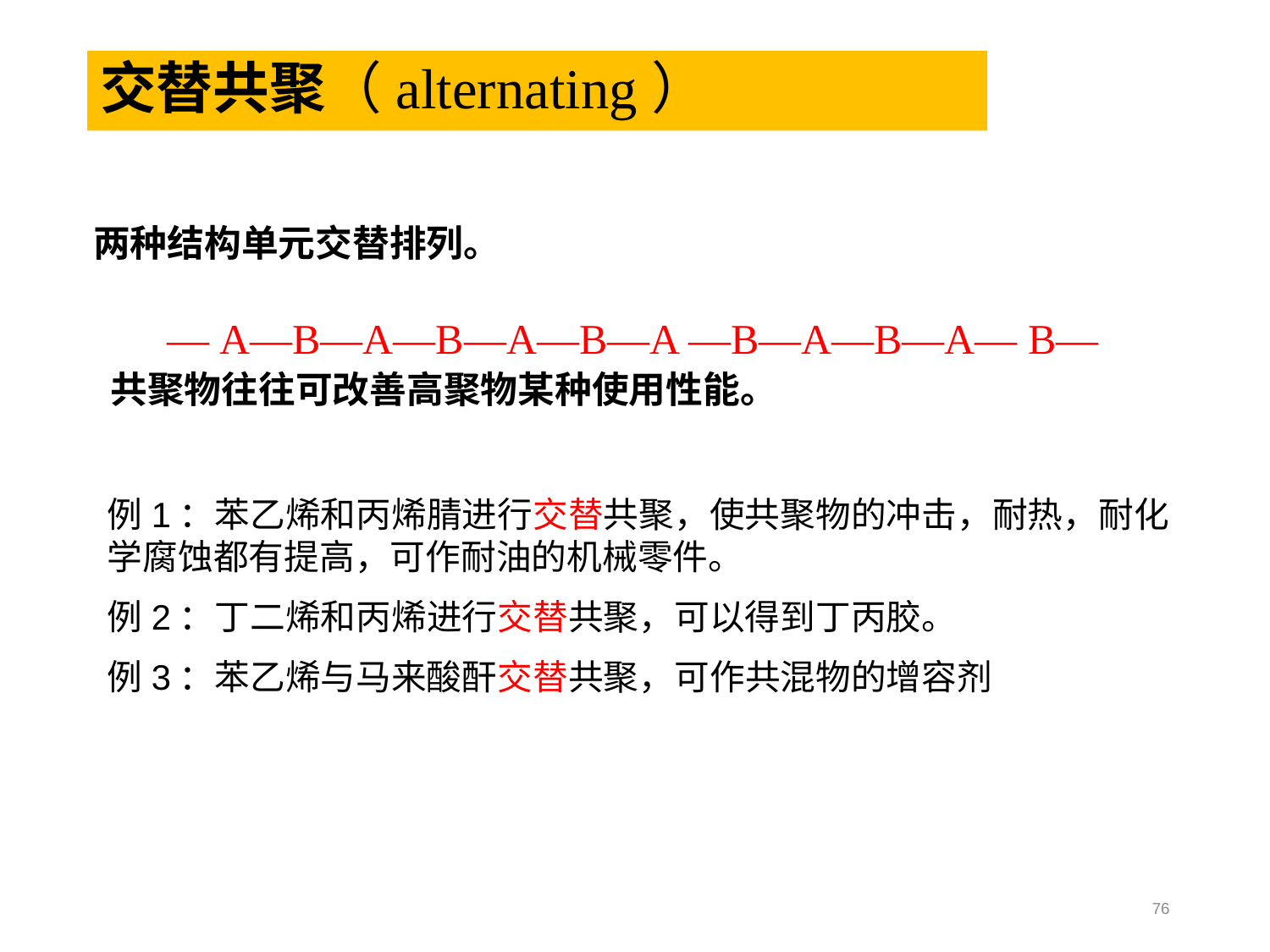

# 交替共聚（alternating）
 两种结构单元交替排列。

   共聚物往往可改善高聚物某种使用性能。

— A—B—A—B—A—B—A —B—A—B—A— B—
例1：苯乙烯和丙烯腈进行交替共聚，使共聚物的冲击，耐热，耐化学腐蚀都有提高，可作耐油的机械零件。
例2：丁二烯和丙烯进行交替共聚，可以得到丁丙胶。
例3：苯乙烯与马来酸酐交替共聚，可作共混物的增容剂

76